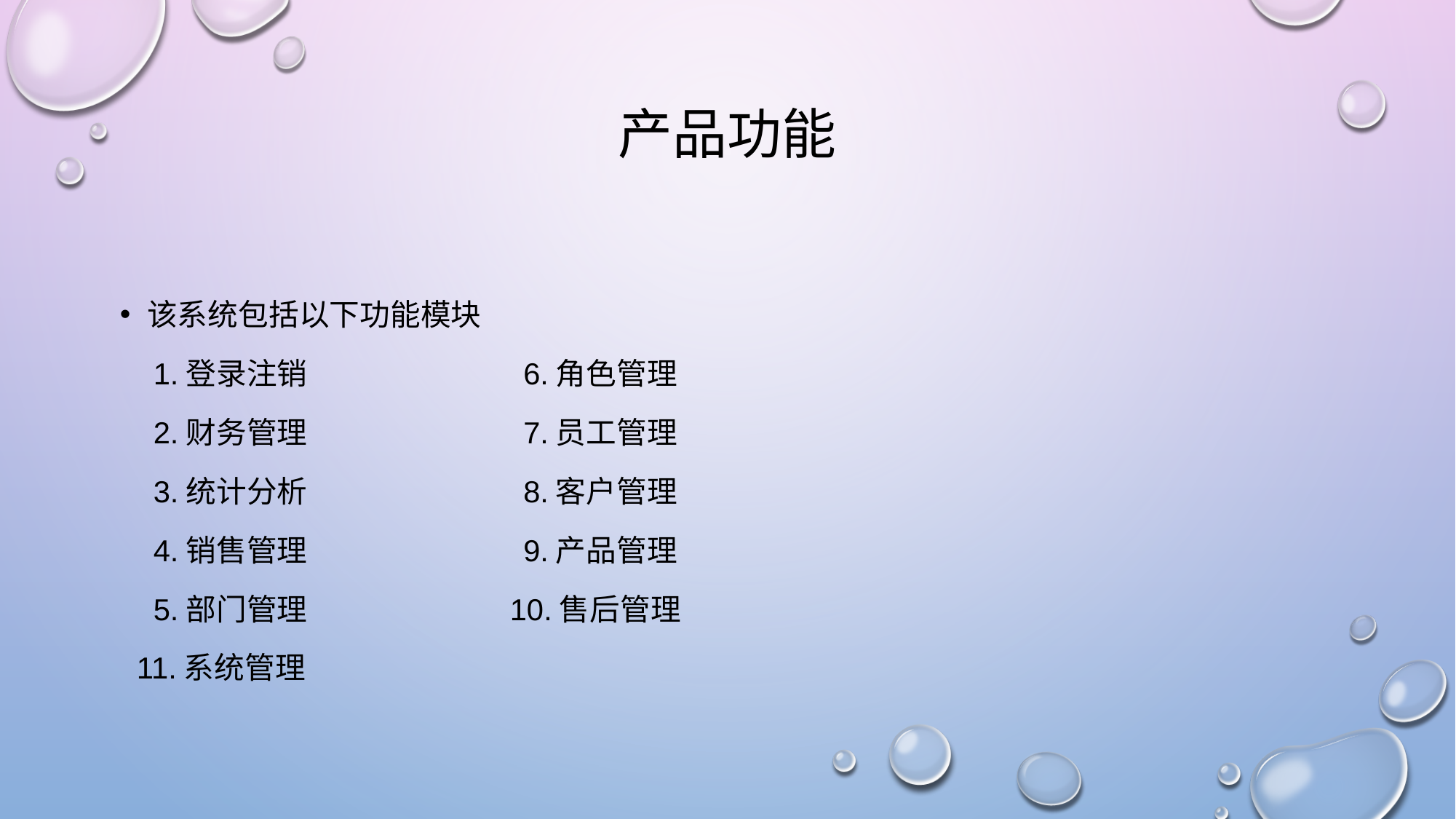

# 产品功能
该系统包括以下功能模块
    1.登录注销                               6.角色管理
    2.财务管理                               7.员工管理
    3.统计分析                               8.客户管理
    4.销售管理                               9.产品管理
    5.部门管理                             10.售后管理
  11.系统管理